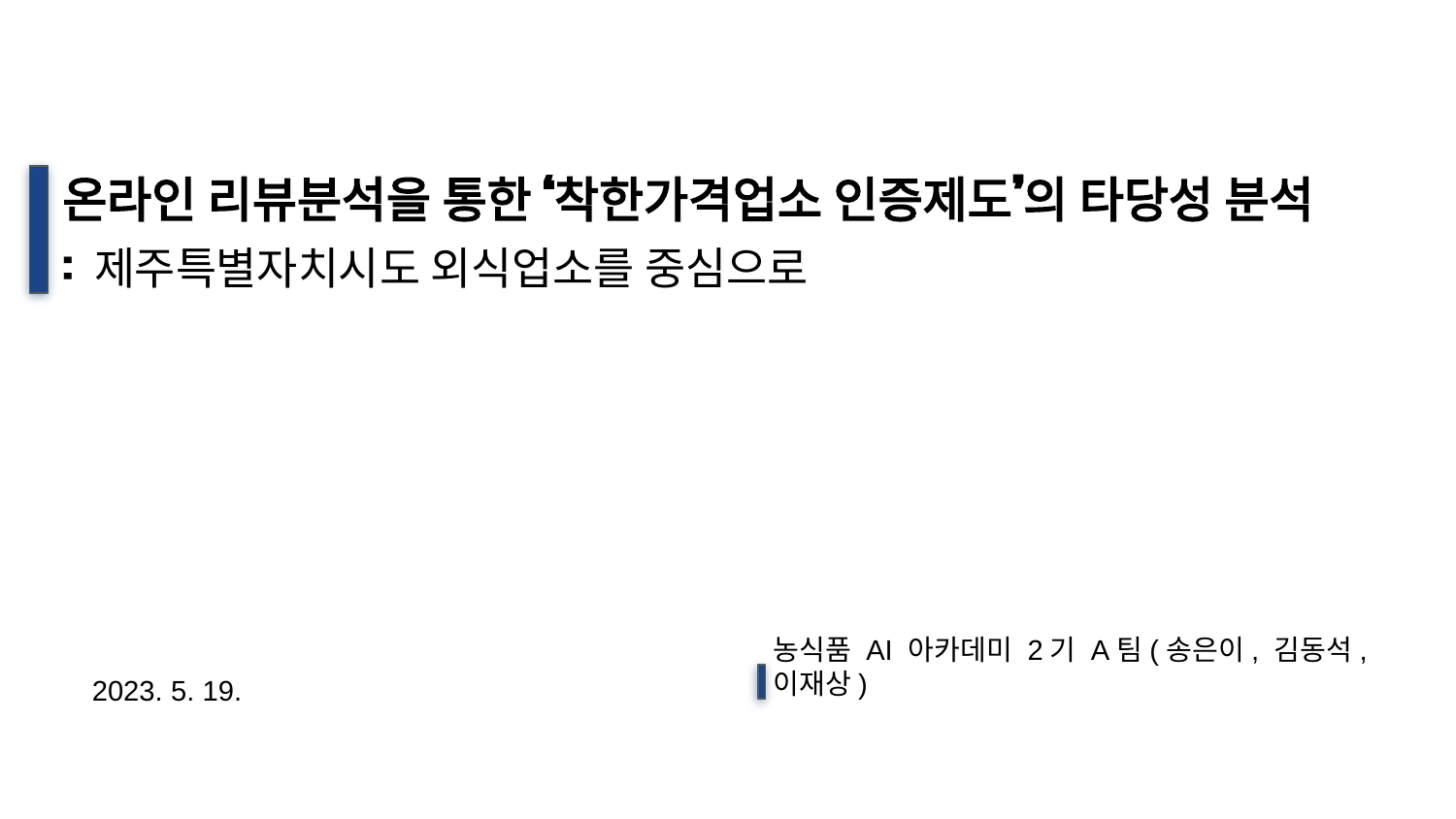

# 온라인 리뷰분석을 통한 ‘착한가격업소 인증제도’의 타당성 분석
: 제주특별자치시도 외식업소를 중심으로

농식품 AI 아카데미 2기 A팀(송은이, 김동석, 이재상)
2023. 5. 19.